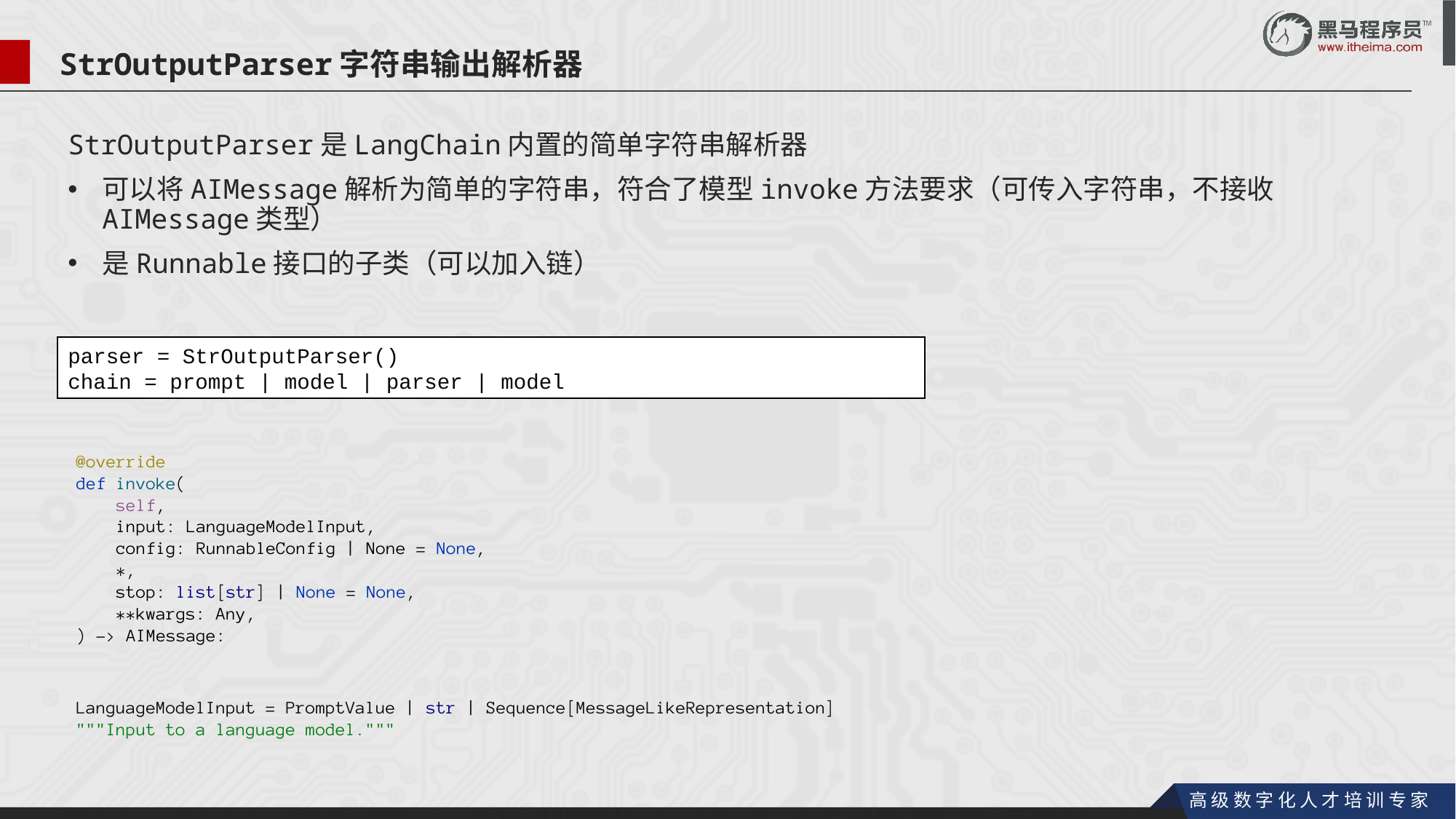

StrOutputParser字符串输出解析器
StrOutputParser是LangChain内置的简单字符串解析器
可以将AIMessage解析为简单的字符串，符合了模型invoke方法要求（可传入字符串，不接收AIMessage类型）
是Runnable接口的子类（可以加入链）

parser = StrOutputParser()
chain = prompt | model | parser | model
@override
def invoke(
    self,
    input: LanguageModelInput,
    config: RunnableConfig | None = None,
    *,
    stop: list[str] | None = None,
    **kwargs: Any,
) -> AIMessage:

LanguageModelInput = PromptValue | str | Sequence[MessageLikeRepresentation]
"""Input to a language model."""